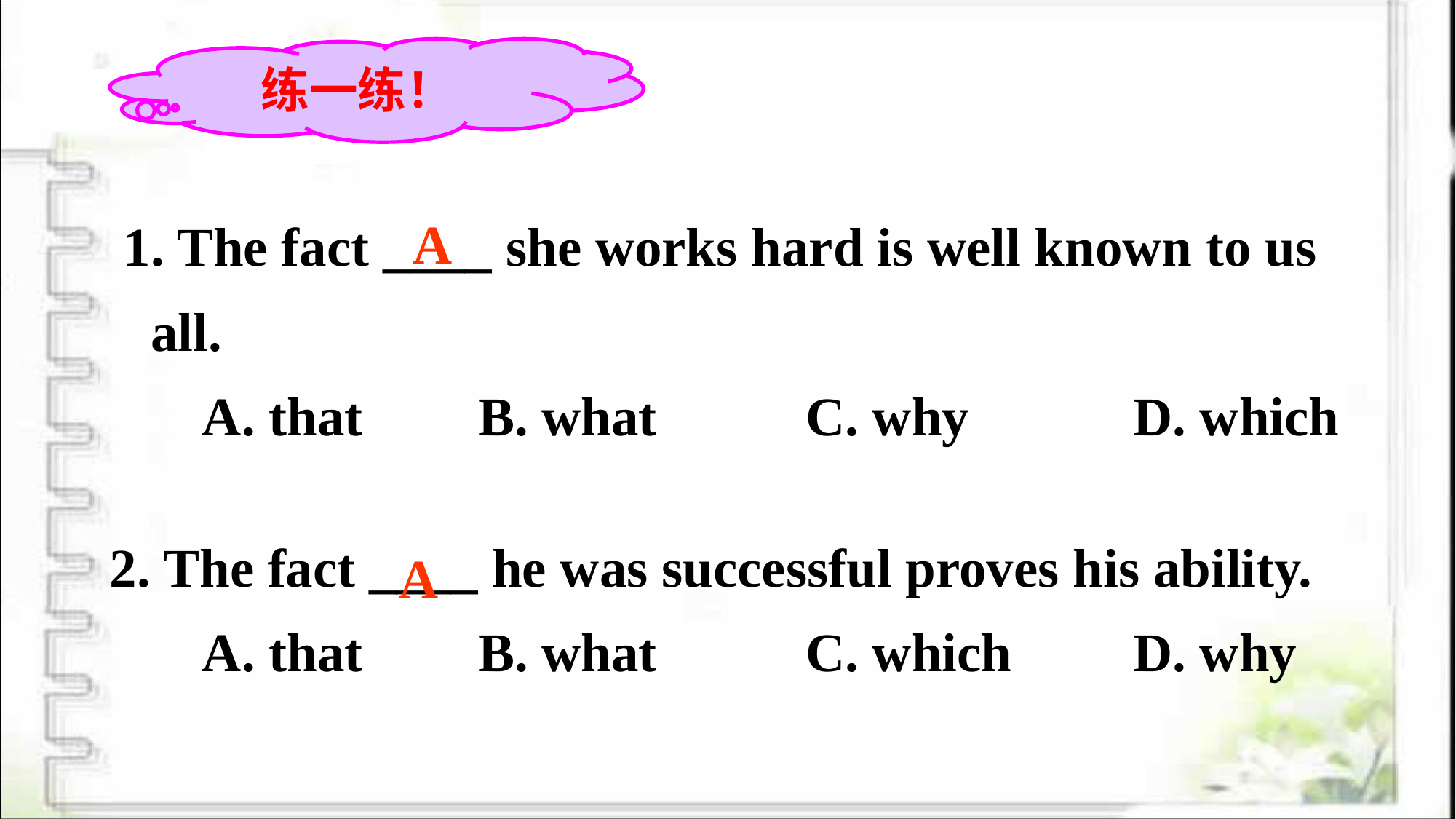

练一练！
 1. The fact ____ she works hard is well known to us all.
    A. that  	B. what   	C. why  		D. which
2. The fact ____ he was successful proves his ability.
    A. that   	B. what   	C. which  	D. why
A
A